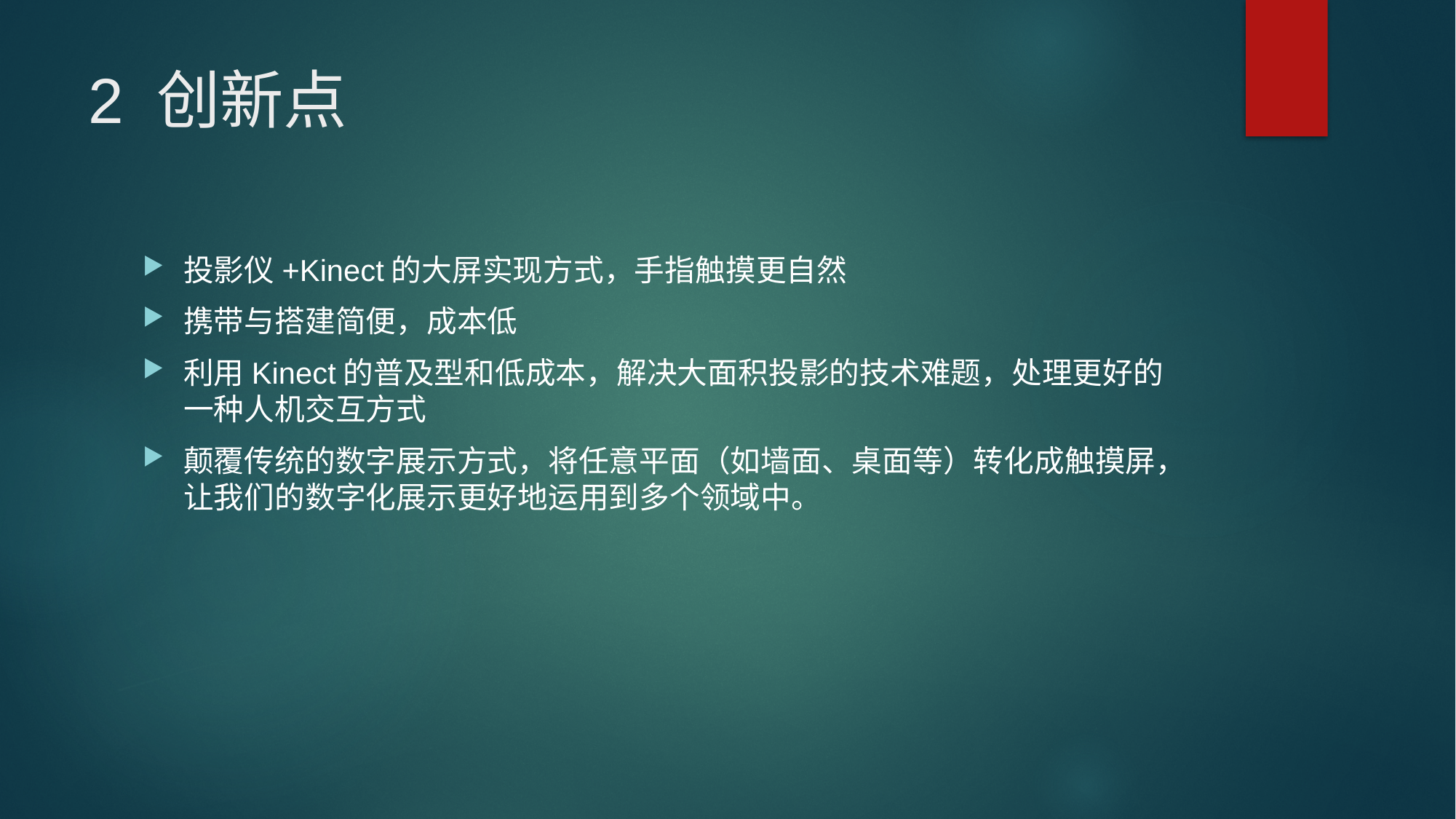

# 2 创新点
投影仪+Kinect的大屏实现方式，手指触摸更自然
携带与搭建简便，成本低
利用Kinect的普及型和低成本，解决大面积投影的技术难题，处理更好的一种人机交互方式
颠覆传统的数字展示方式，将任意平面（如墙面、桌面等）转化成触摸屏，让我们的数字化展示更好地运用到多个领域中。